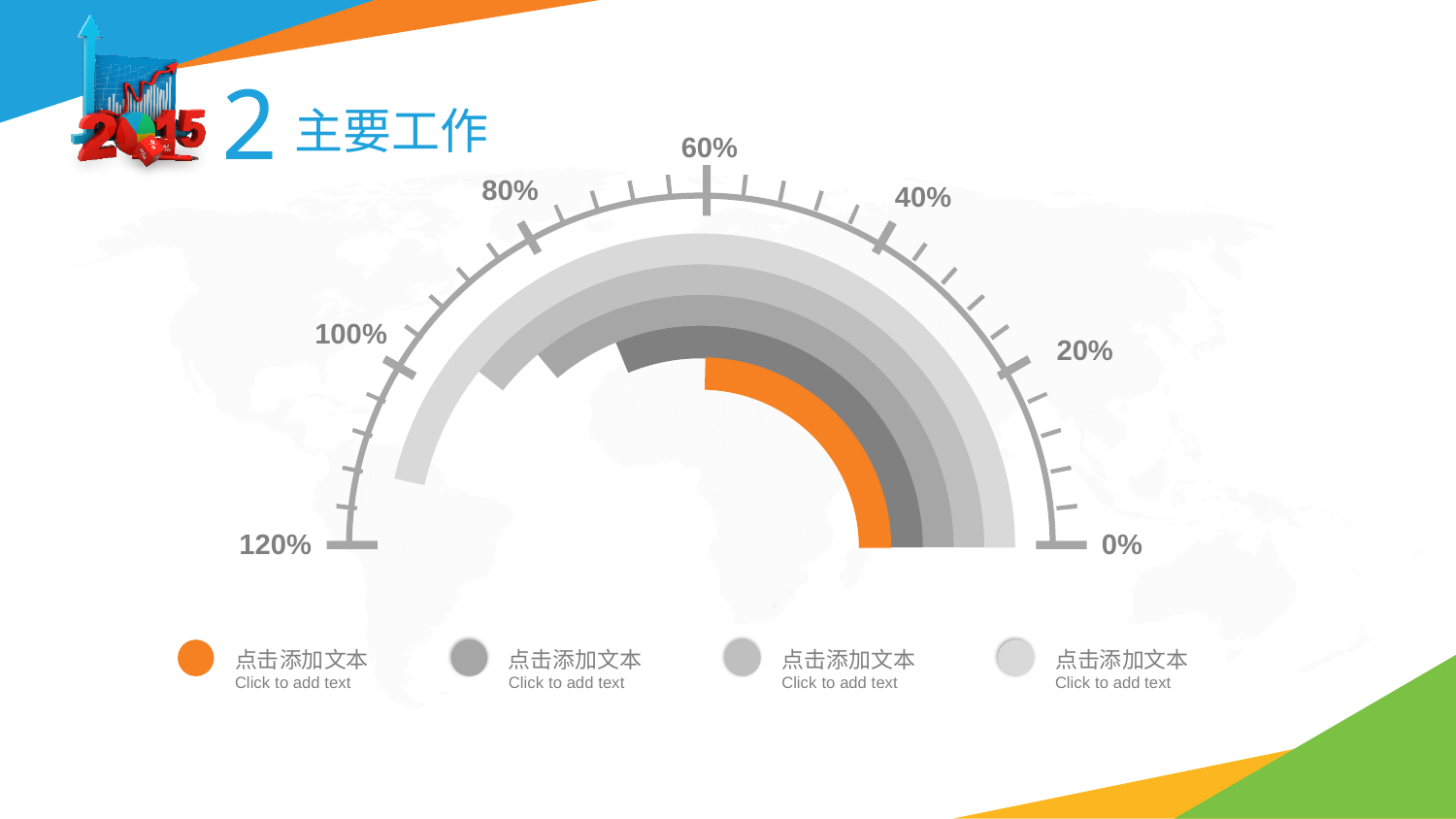

2
主要工作
60%

80%
40%
100%
20%
120%
0%

点击添加文本
Click to add text

点击添加文本
Click to add text
点击添加文本
Click to add text
点击添加文本
Click to add text